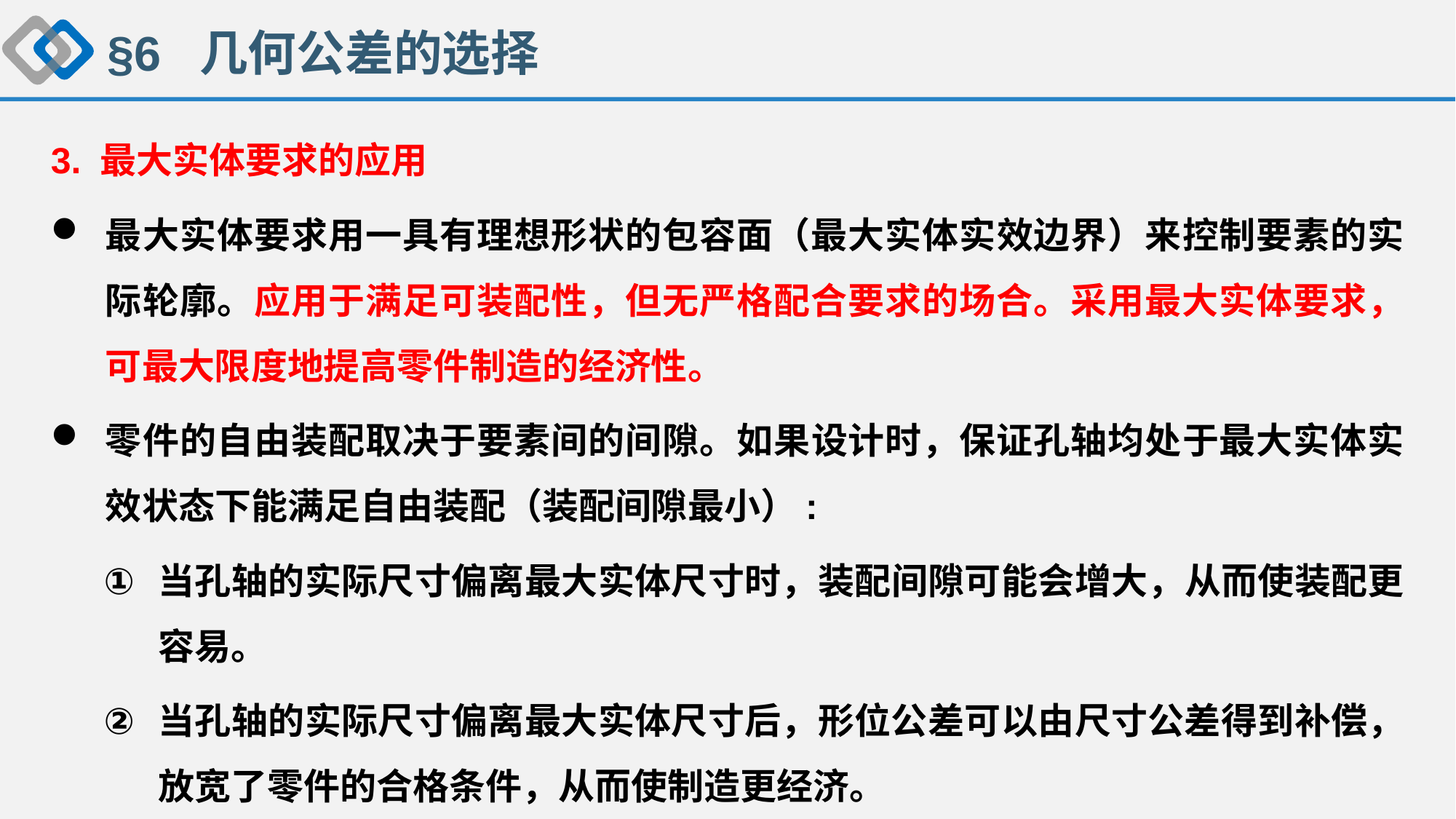

§6  几何公差的选择
3. 最大实体要求的应用
最大实体要求用一具有理想形状的包容面（最大实体实效边界）来控制要素的实际轮廓。应用于满足可装配性，但无严格配合要求的场合。采用最大实体要求，可最大限度地提高零件制造的经济性。
零件的自由装配取决于要素间的间隙。如果设计时，保证孔轴均处于最大实体实效状态下能满足自由装配（装配间隙最小）:
当孔轴的实际尺寸偏离最大实体尺寸时，装配间隙可能会增大，从而使装配更容易。
当孔轴的实际尺寸偏离最大实体尺寸后，形位公差可以由尺寸公差得到补偿，放宽了零件的合格条件，从而使制造更经济。